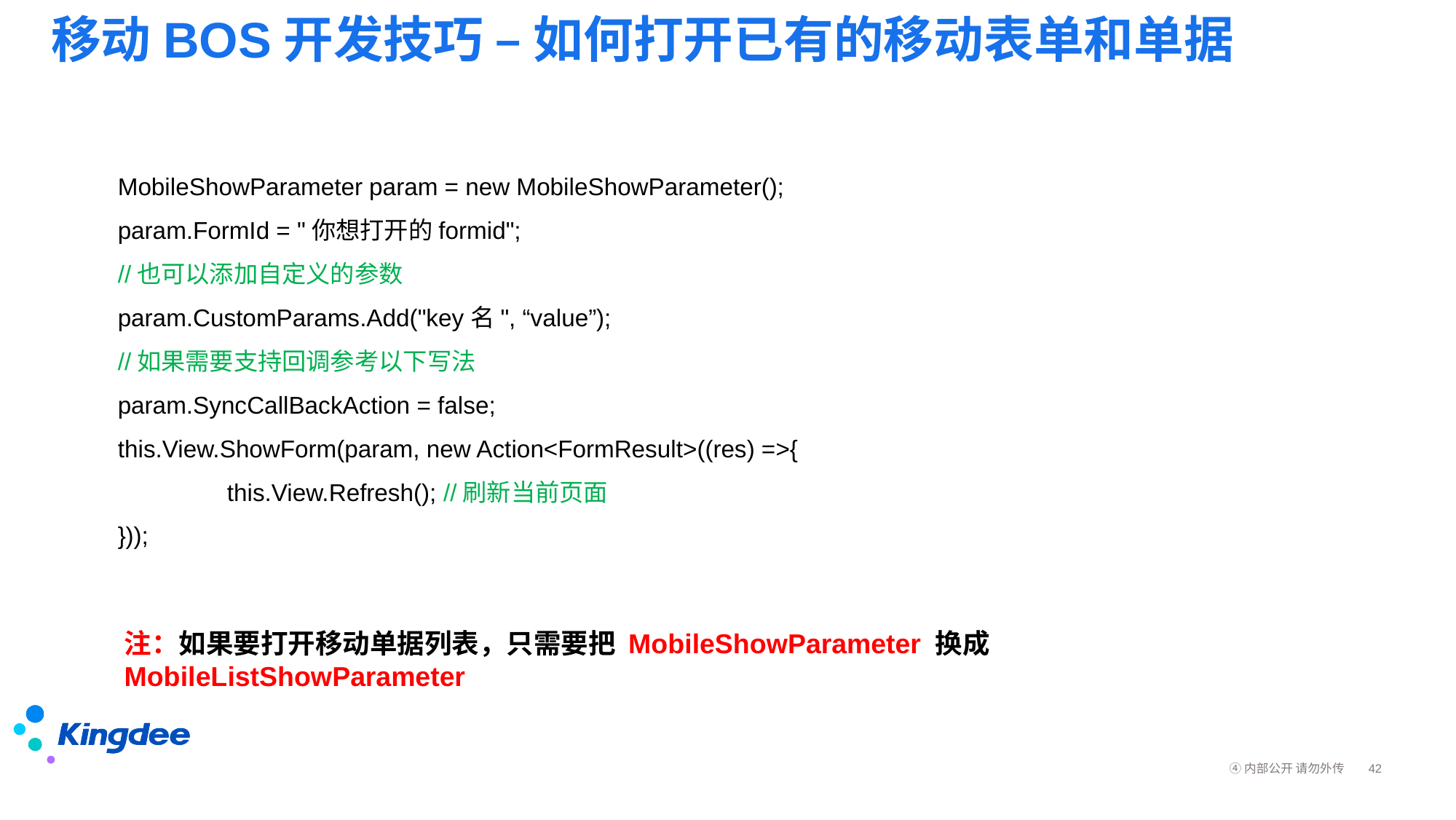

# 移动BOS开发技巧 – 如何打开已有的移动表单和单据
MobileShowParameter param = new MobileShowParameter();
param.FormId = "你想打开的formid";
//也可以添加自定义的参数
param.CustomParams.Add("key名", “value”);
//如果需要支持回调参考以下写法
param.SyncCallBackAction = false;
this.View.ShowForm(param, new Action<FormResult>((res) =>{
	this.View.Refresh(); //刷新当前页面
}));
注：如果要打开移动单据列表，只需要把 MobileShowParameter 换成 MobileListShowParameter